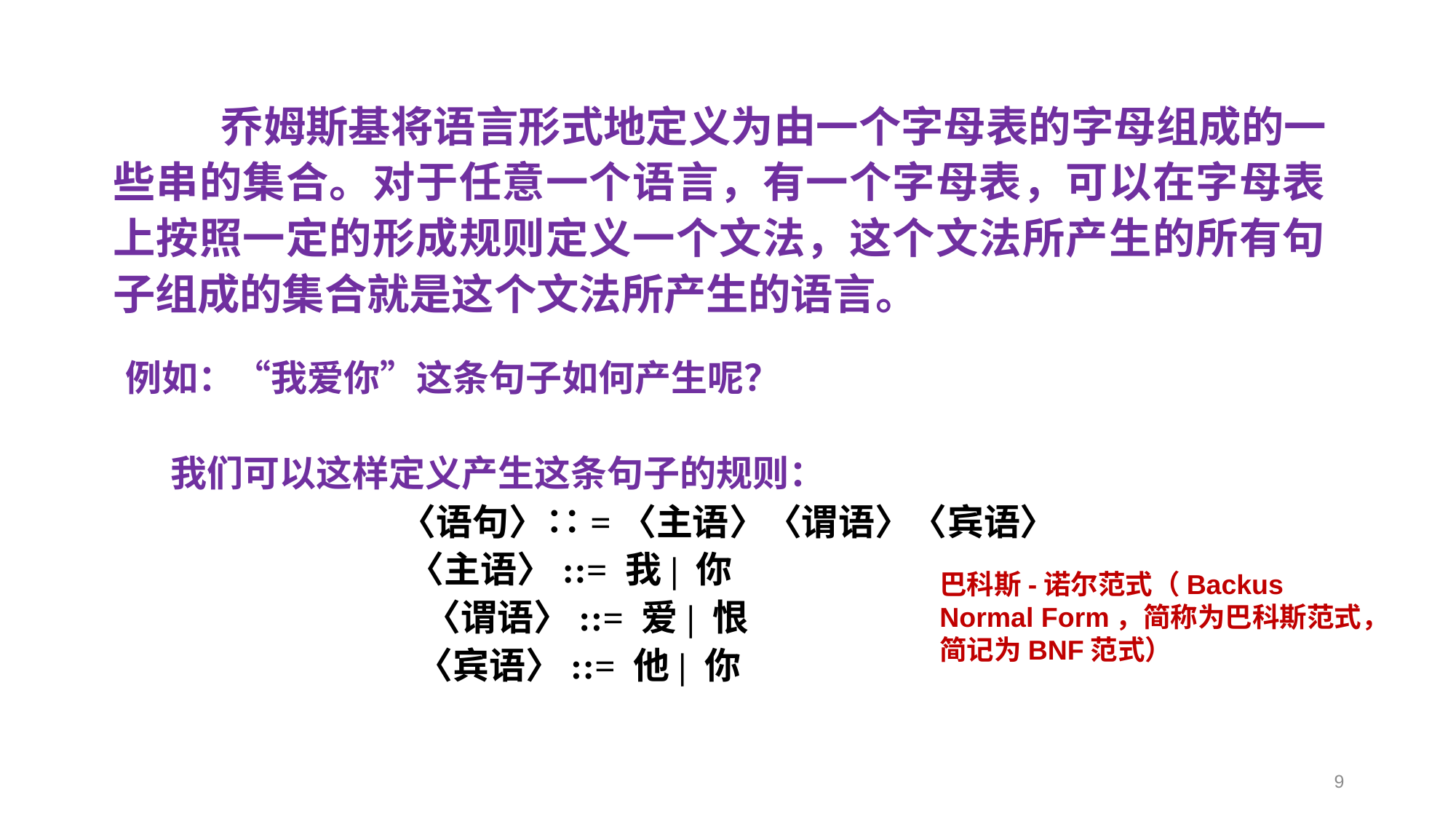

乔姆斯基将语言形式地定义为由一个字母表的字母组成的一些串的集合。对于任意一个语言，有一个字母表，可以在字母表上按照一定的形成规则定义一个文法，这个文法所产生的所有句子组成的集合就是这个文法所产生的语言。

 例如：“我爱你”这条句子如何产生呢？

      我们可以这样定义产生这条句子的规则：
                                  〈语句〉∷=〈主语〉〈谓语〉〈宾语〉
                                   〈主语〉::= 我| 你
                                     〈谓语〉::= 爱| 恨
                                    〈宾语〉::= 他| 你
巴科斯-诺尔范式（Backus Normal Form，简称为巴科斯范式，简记为BNF范式）
9